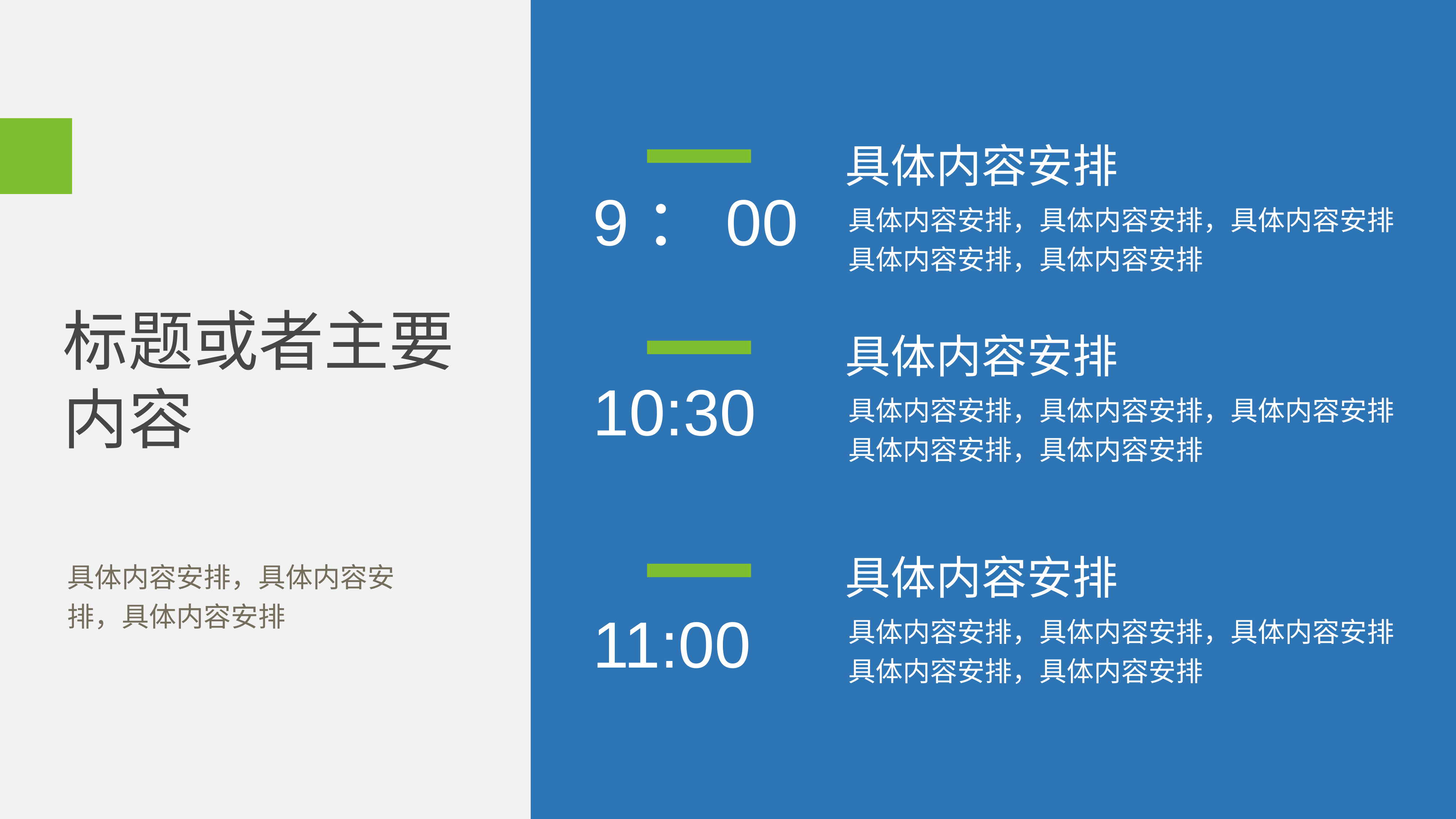

具体内容安排

9：00
具体内容安排，具体内容安排，具体内容安排
具体内容安排，具体内容安排
具体内容安排

10:30
具体内容安排，具体内容安排，具体内容安排
具体内容安排，具体内容安排
具体内容安排

11:00
具体内容安排，具体内容安排，具体内容安排
具体内容安排，具体内容安排

标题或者主要
内容
具体内容安排，具体内容安排，具体内容安排